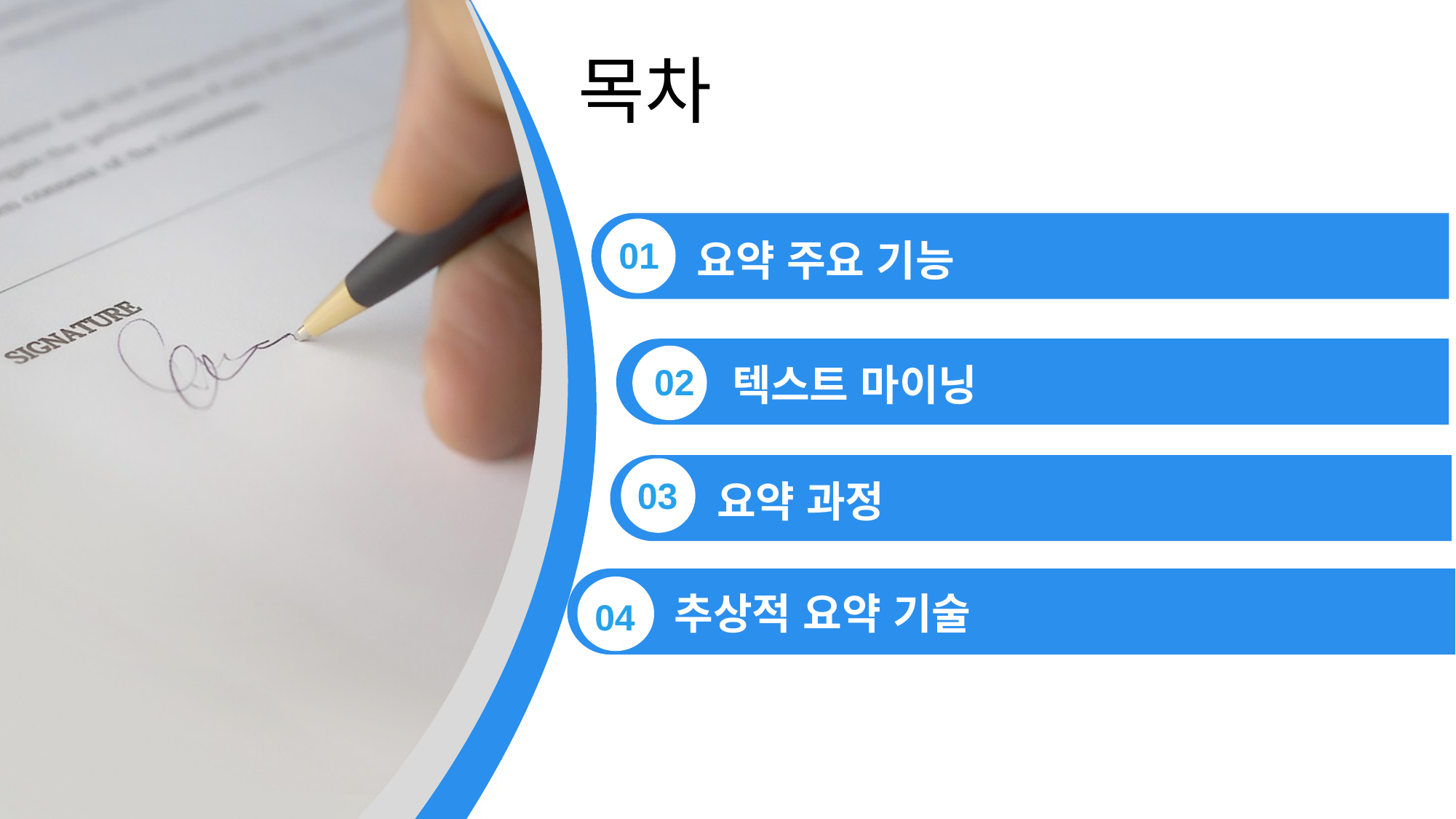

목차

01
요약 주요 기능

텍스트 마이닝
02

03
요약 과정

추상적 요약 기술
04